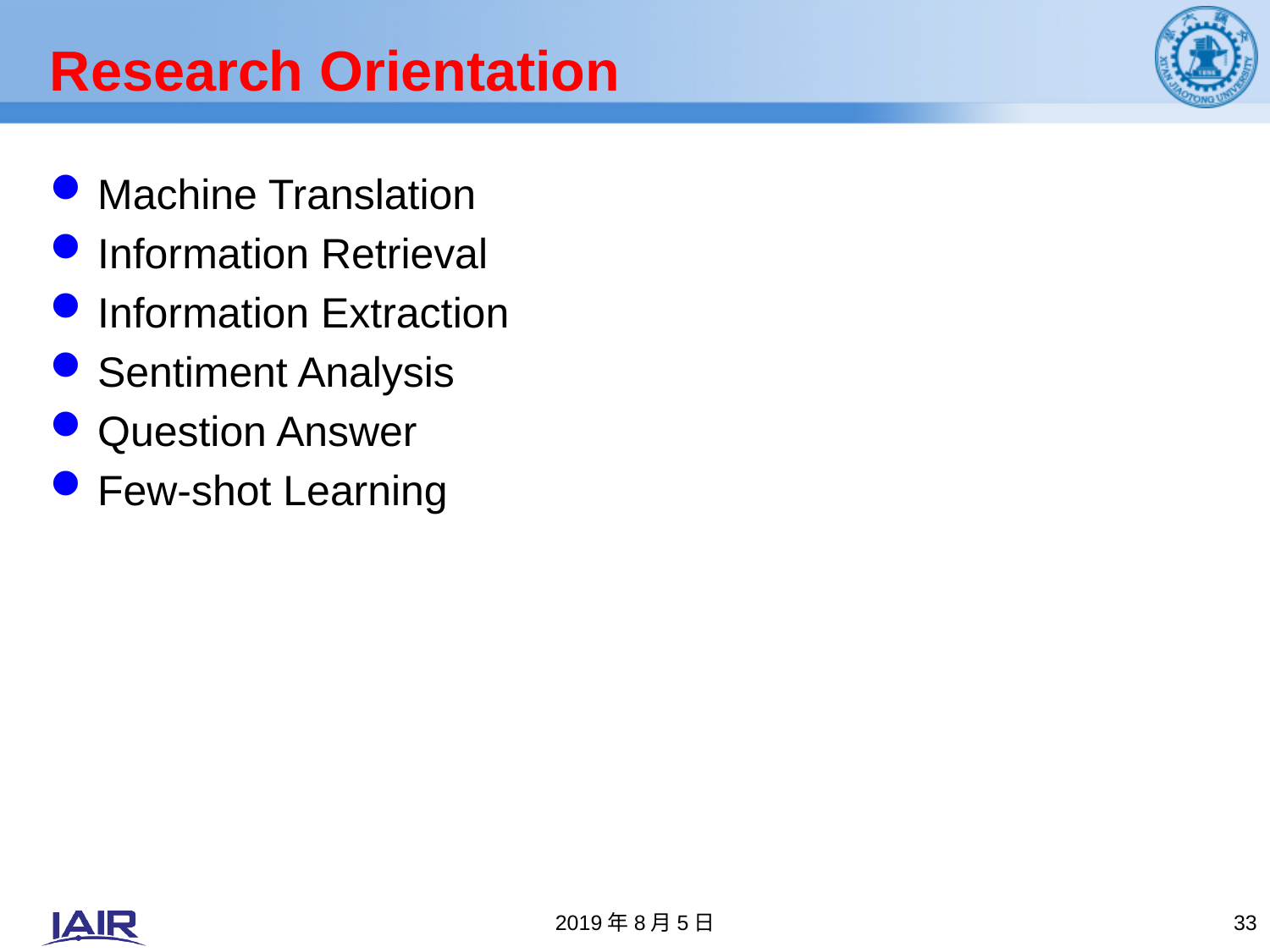

# Research Orientation
Machine Translation
Information Retrieval
Information Extraction
Sentiment Analysis
Question Answer
Few-shot Learning

2019年8月5日
33